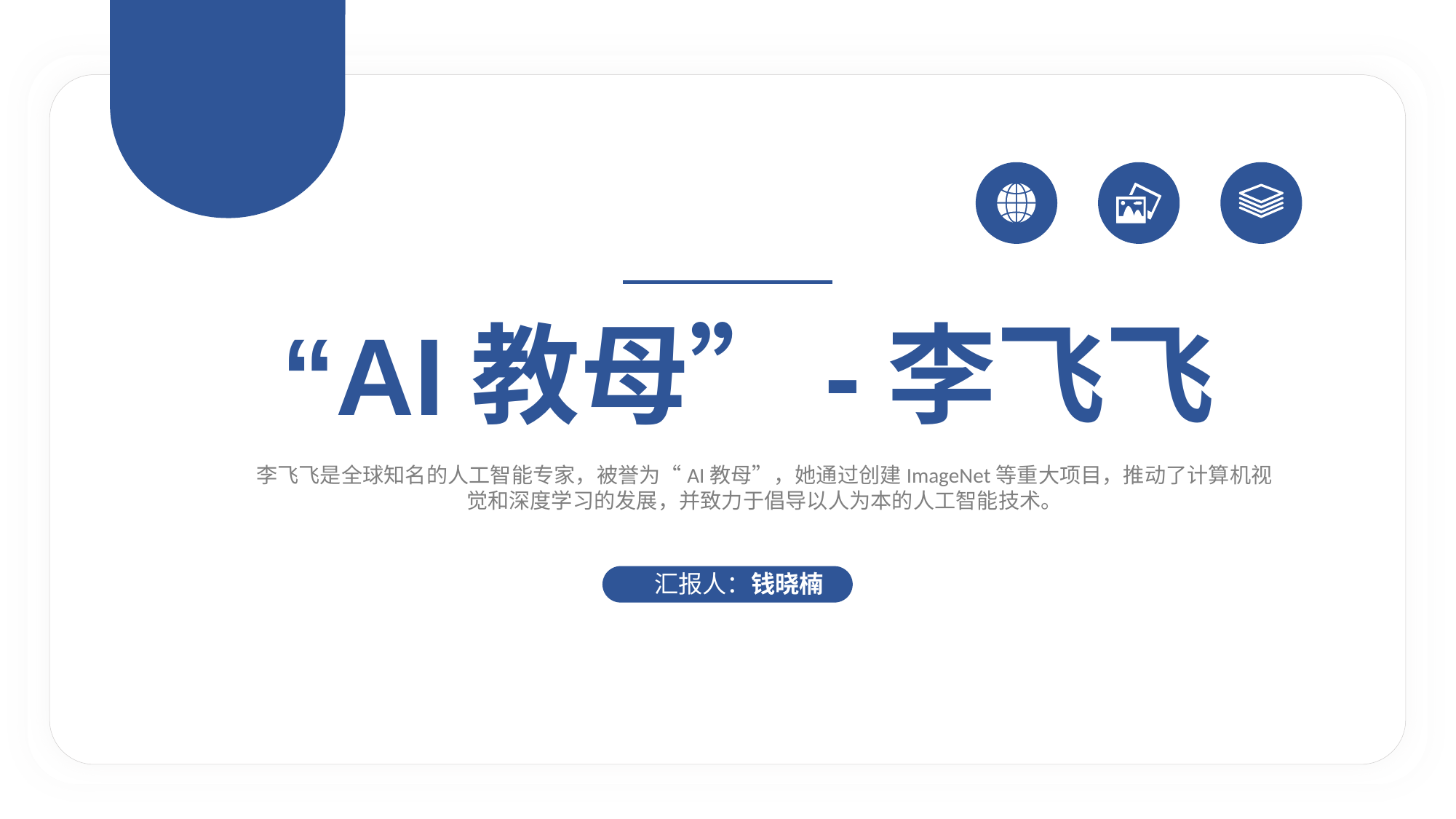

“AI教母”-李飞飞
李飞飞是全球知名的人工智能专家，被誉为“AI教母”，她通过创建ImageNet等重大项目，推动了计算机视觉和深度学习的发展，并致力于倡导以人为本的人工智能技术。
汇报人：钱晓楠